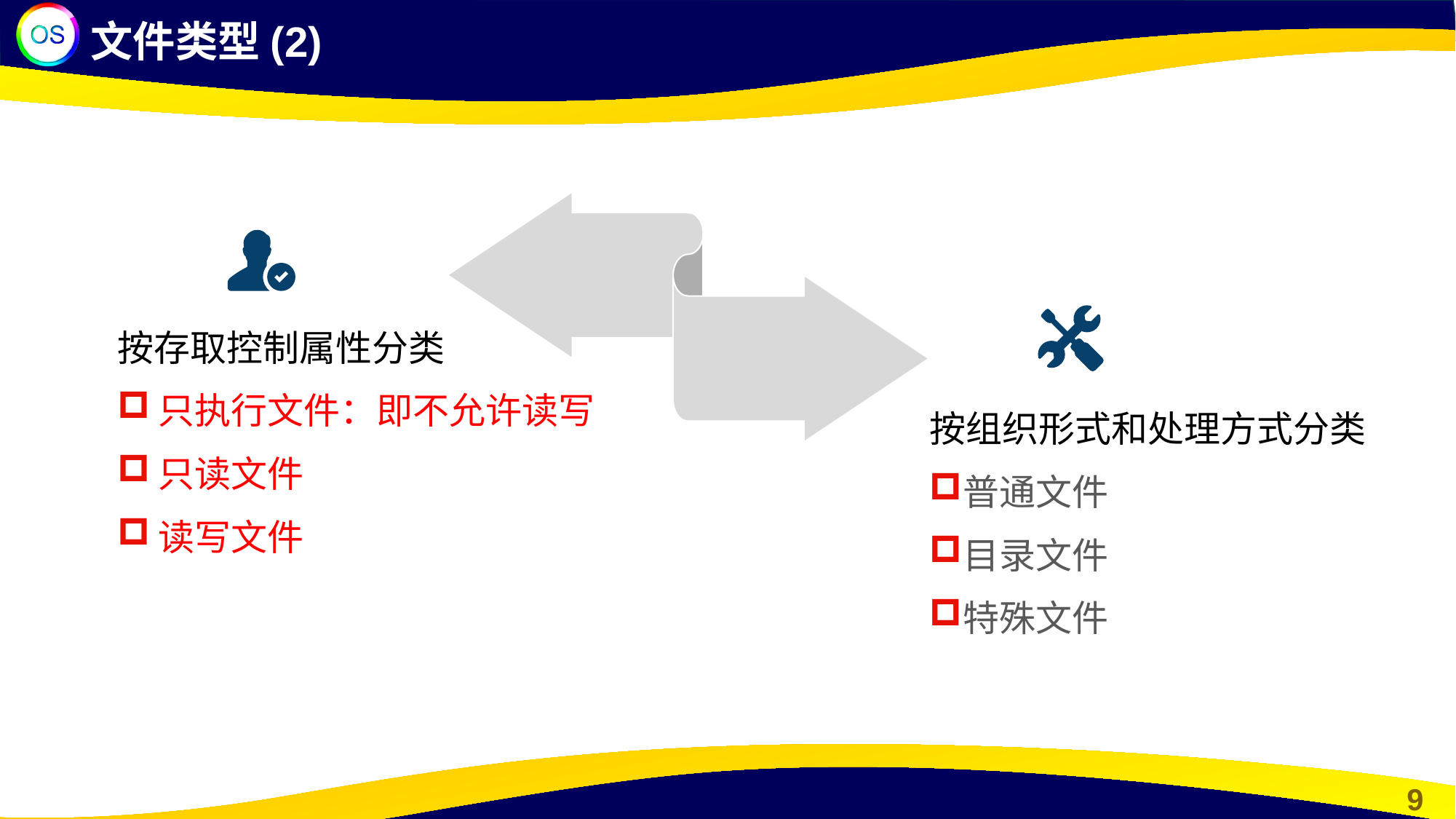

文件类型(2)

按存取控制属性分类
只执行文件：即不允许读写
只读文件
读写文件

按组织形式和处理方式分类
普通文件
目录文件
特殊文件